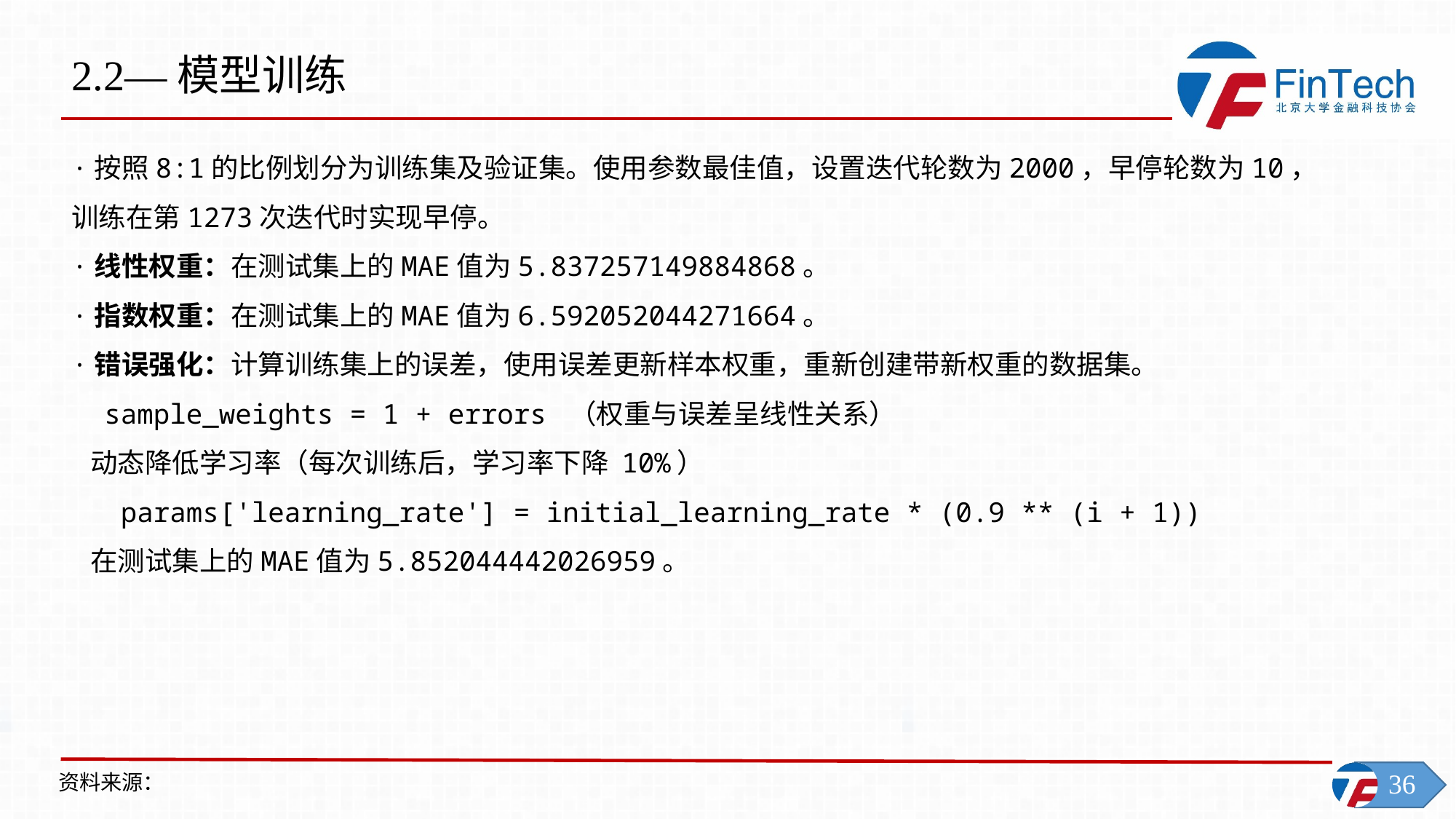

2.2—模型训练
·按照8:1的比例划分为训练集及验证集。使用参数最佳值，设置迭代轮数为2000，早停轮数为10，训练在第1273次迭代时实现早停。
·线性权重：在测试集上的MAE值为5.837257149884868。
·指数权重：在测试集上的MAE值为6.592052044271664。
·错误强化：计算训练集上的误差，使用误差更新样本权重，重新创建带新权重的数据集。
  sample_weights = 1 + errors （权重与误差呈线性关系）
  动态降低学习率（每次训练后，学习率下降 10%）
   params['learning_rate'] = initial_learning_rate * (0.9 ** (i + 1))
  在测试集上的MAE值为5.852044442026959。

资料来源：